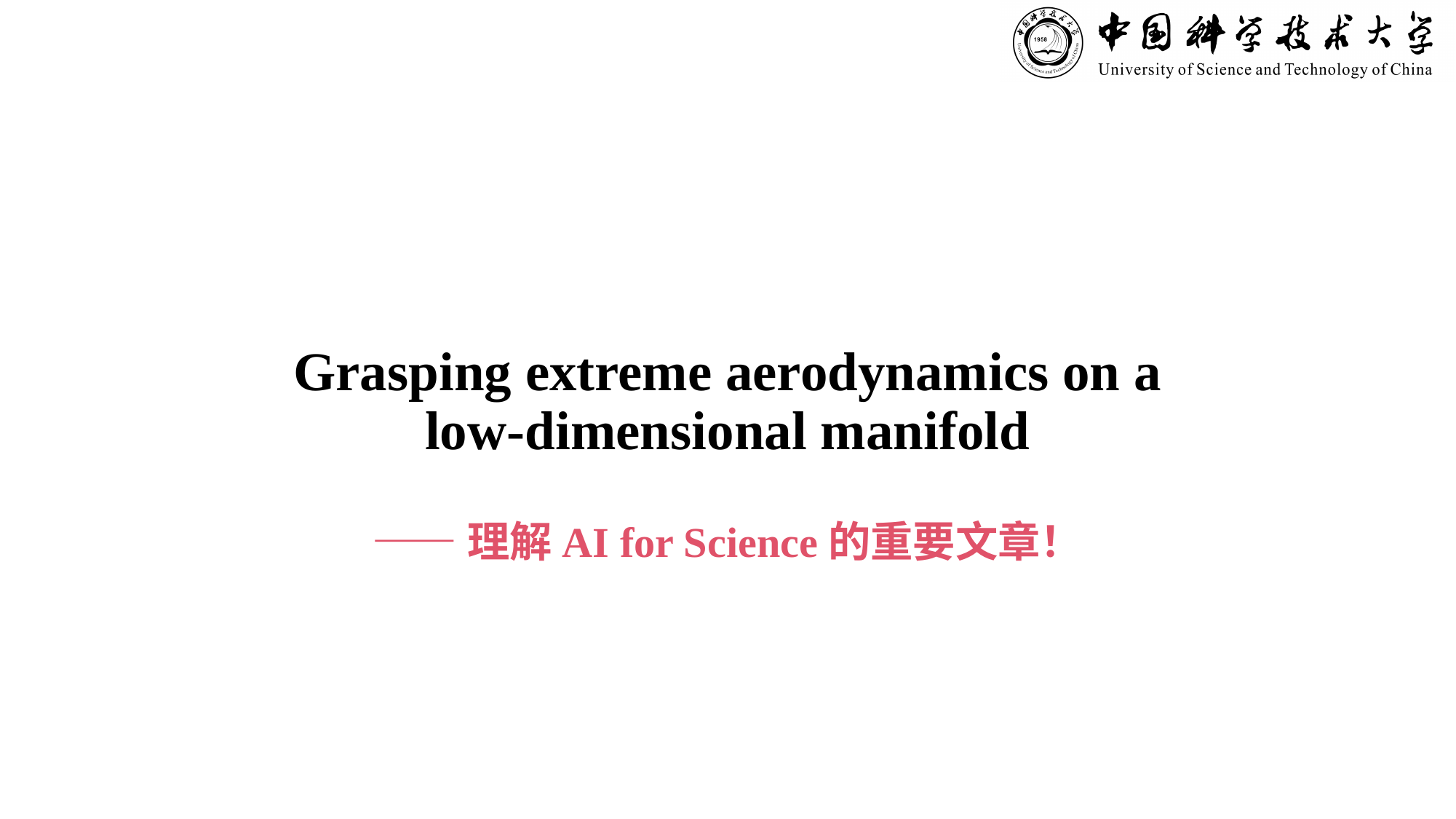

# Grasping extreme aerodynamics on a low-dimensional manifold
——理解AI for Science的重要文章！